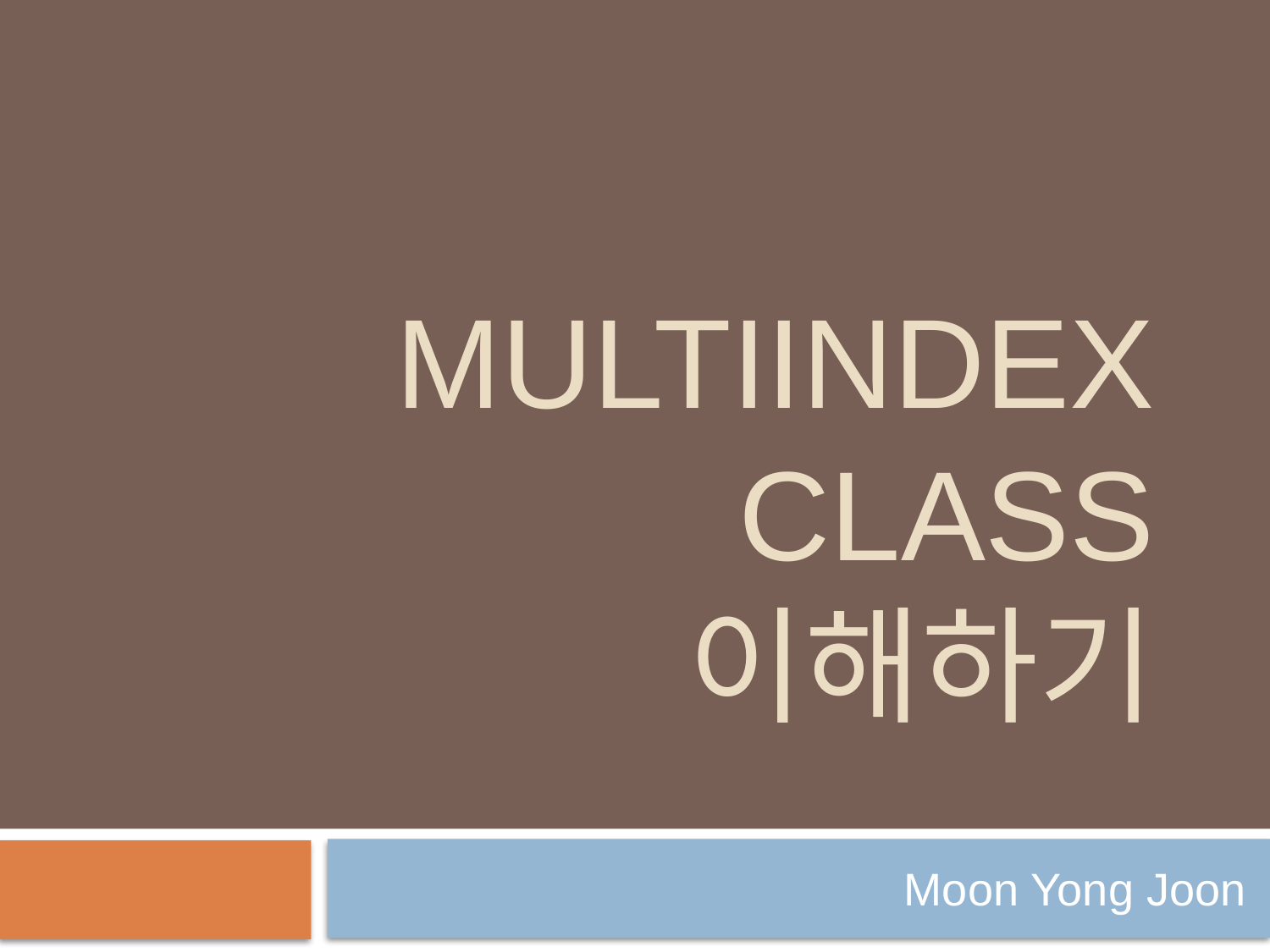

# multiindex class 이해하기
Moon Yong Joon